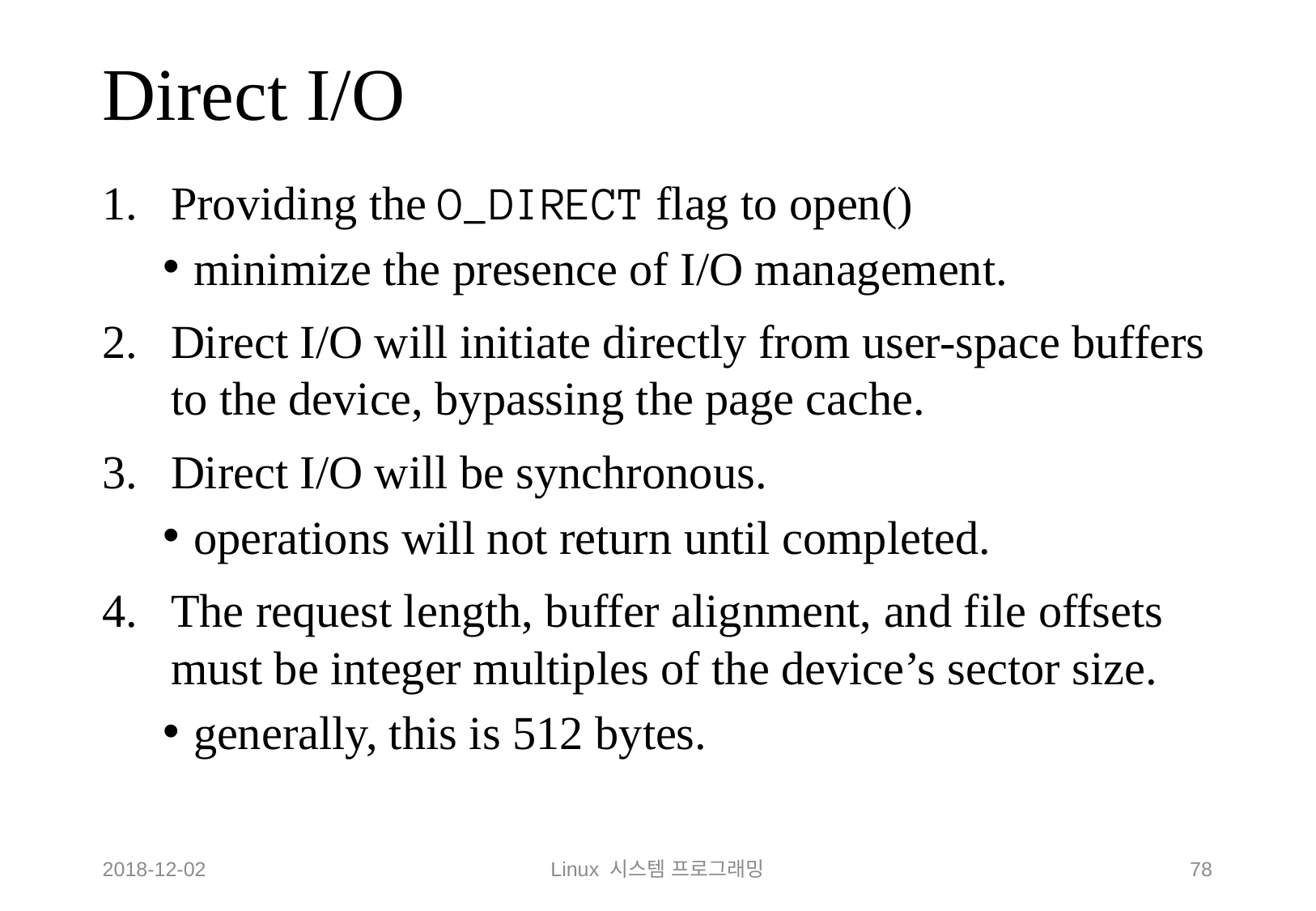

# Direct I/O
Providing the O_DIRECT flag to open()
minimize the presence of I/O management.
Direct I/O will initiate directly from user-space buffers to the device, bypassing the page cache.
Direct I/O will be synchronous.
operations will not return until completed.
The request length, buffer alignment, and file offsets must be integer multiples of the device’s sector size.
generally, this is 512 bytes.
2018-12-02
Linux 시스템 프로그래밍
78